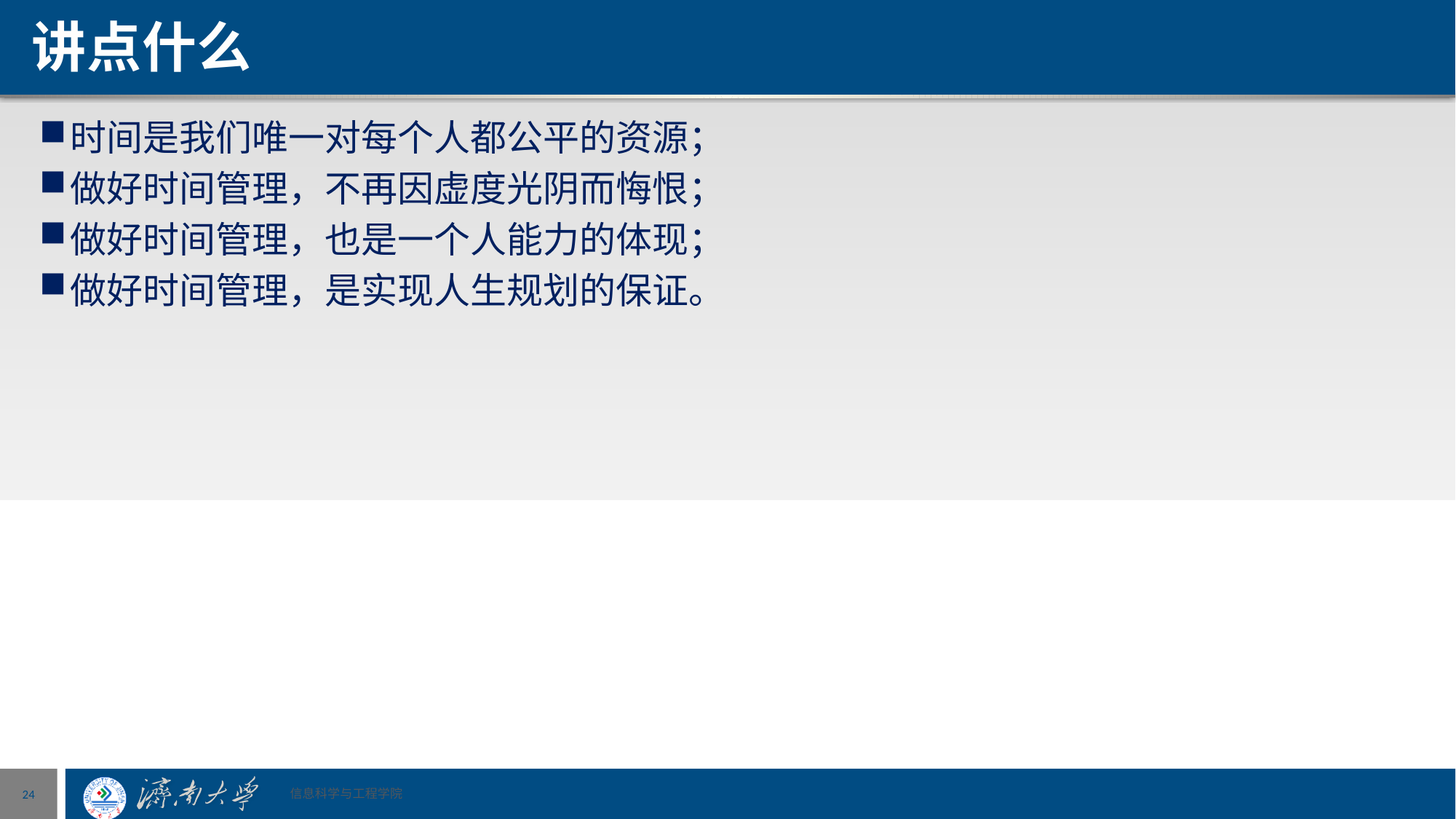

# 讲点什么
时间是我们唯一对每个人都公平的资源；
做好时间管理，不再因虚度光阴而悔恨；
做好时间管理，也是一个人能力的体现；
做好时间管理，是实现人生规划的保证。